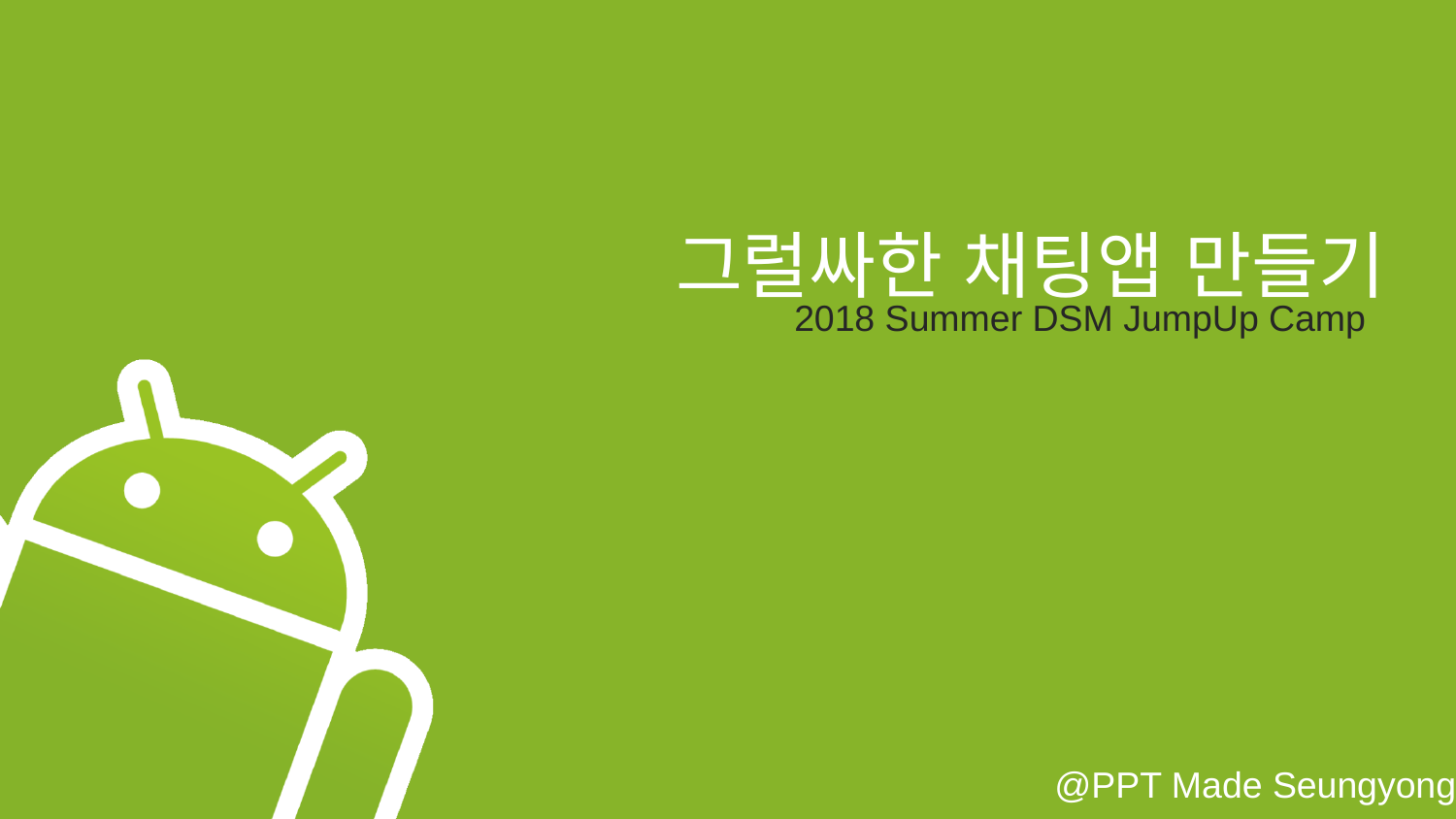

그럴싸한 채팅앱 만들기
2018 Summer DSM JumpUp Camp
@PPT Made Seungyong